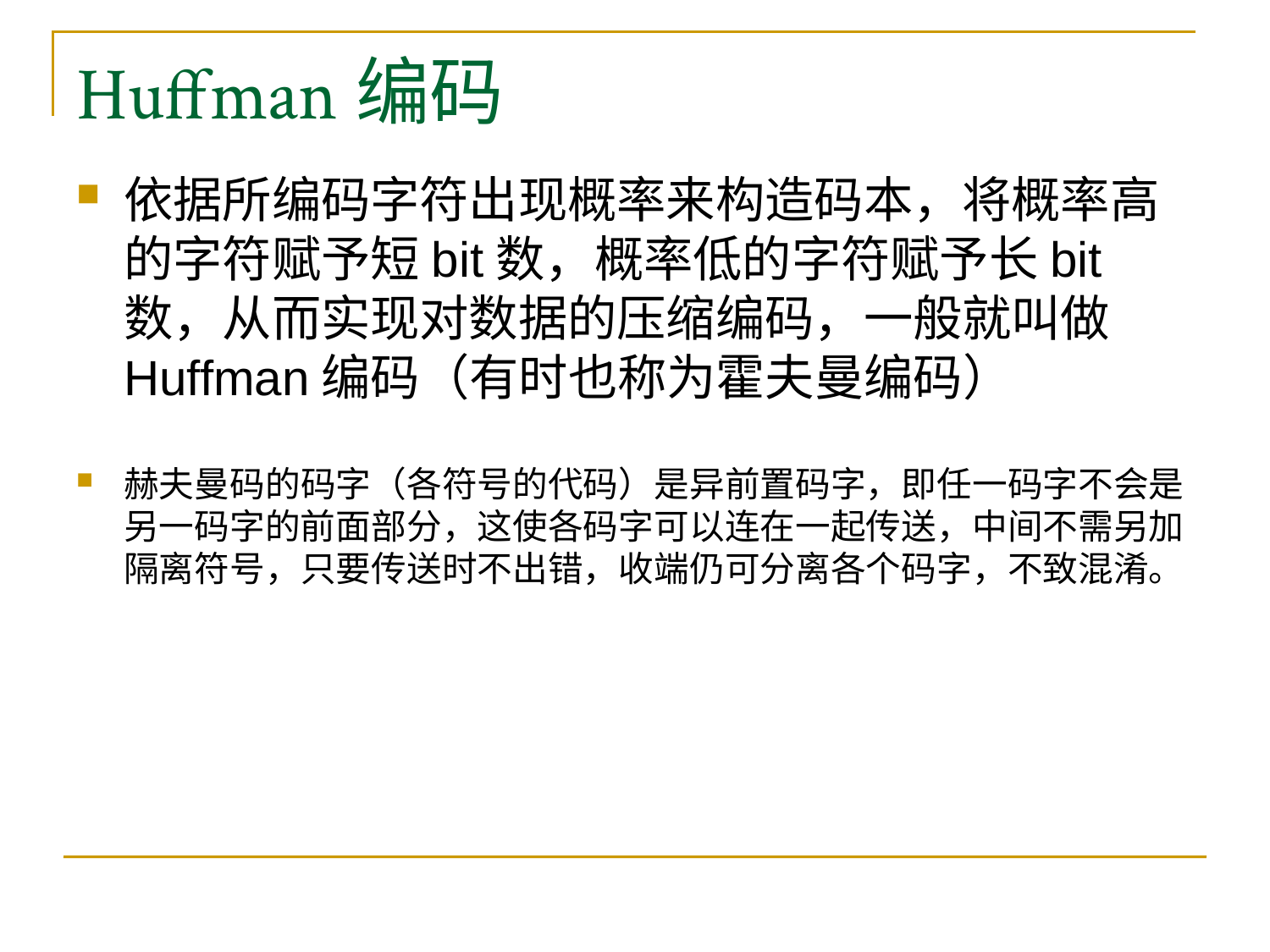

# Huffman编码
依据所编码字符出现概率来构造码本，将概率高的字符赋予短bit数，概率低的字符赋予长bit数，从而实现对数据的压缩编码，一般就叫做Huffman编码（有时也称为霍夫曼编码）

赫夫曼码的码字（各符号的代码）是异前置码字，即任一码字不会是另一码字的前面部分，这使各码字可以连在一起传送，中间不需另加隔离符号，只要传送时不出错，收端仍可分离各个码字，不致混淆。